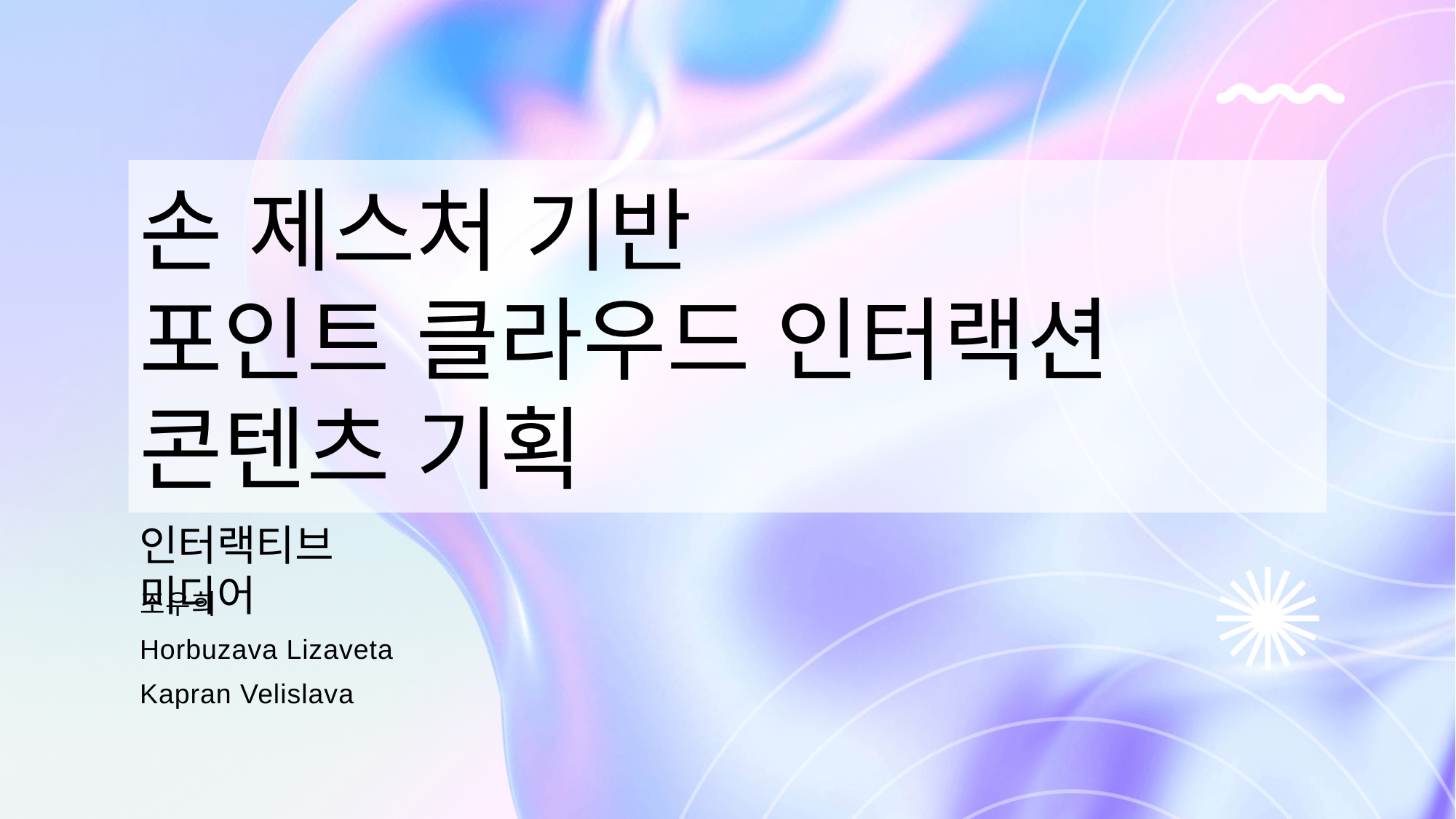

# 손 제스처 기반 포인트 클라우드 인터랙션 콘텐츠 기획
인터랙티브 미디어
조우희
Horbuzava Lizaveta
Kapran Velislava